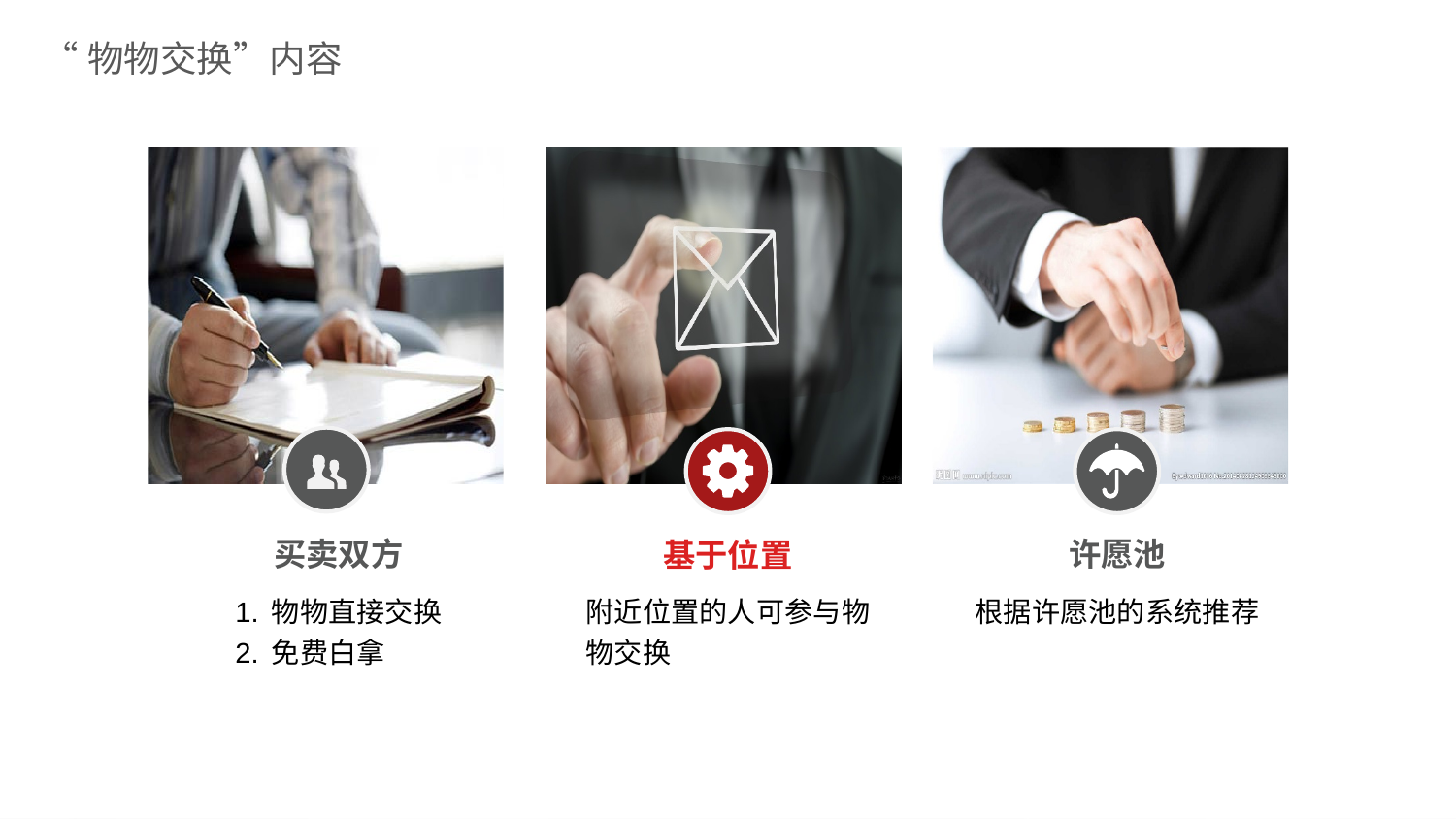

“物物交换”内容

买卖双方
物物直接交换
免费白拿

基于位置
附近位置的人可参与物物交换

许愿池
根据许愿池的系统推荐